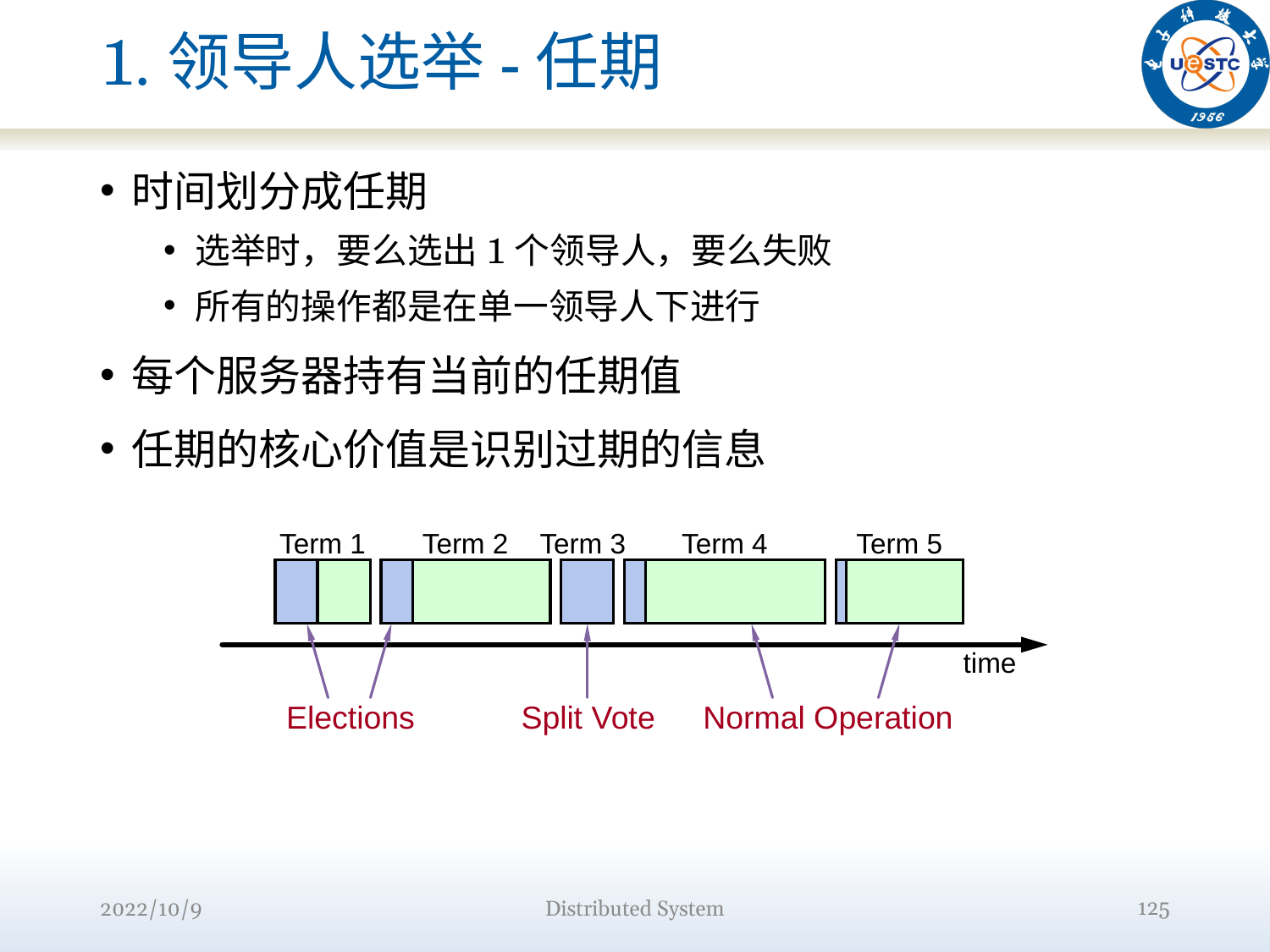

# 1.领导人选举-任期
时间划分成任期
选举时，要么选出1个领导人，要么失败
所有的操作都是在单一领导人下进行
每个服务器持有当前的任期值
任期的核心价值是识别过期的信息

Term 1
Term 2
Term 3
Term 4
Term 5

time
Elections
Split Vote
Normal Operation
2022/10/9
Distributed System
125